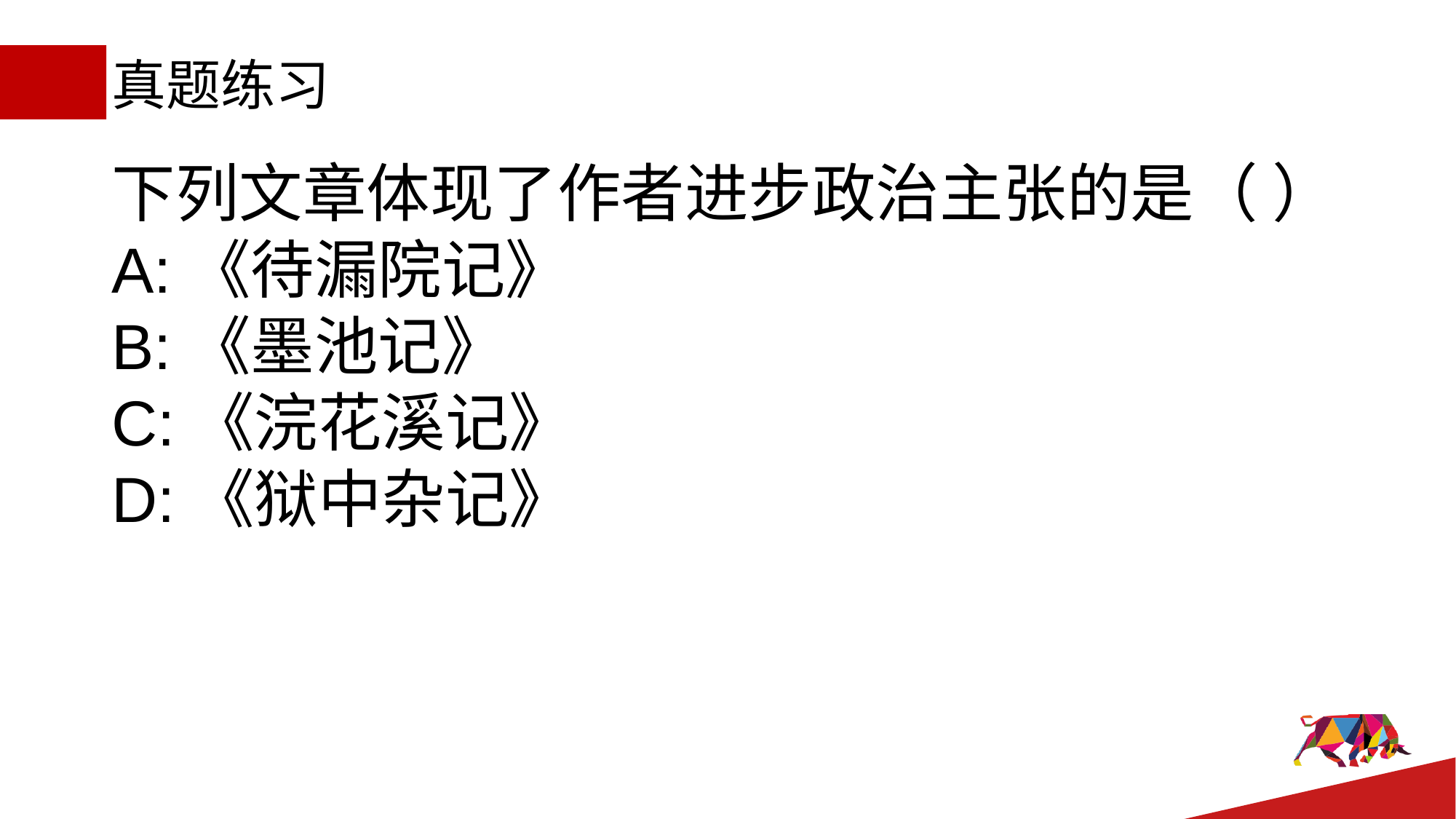

# 真题练习
下列文章体现了作者进步政治主张的是（ ）
A:《待漏院记》
B:《墨池记》
C:《浣花溪记》
D:《狱中杂记》